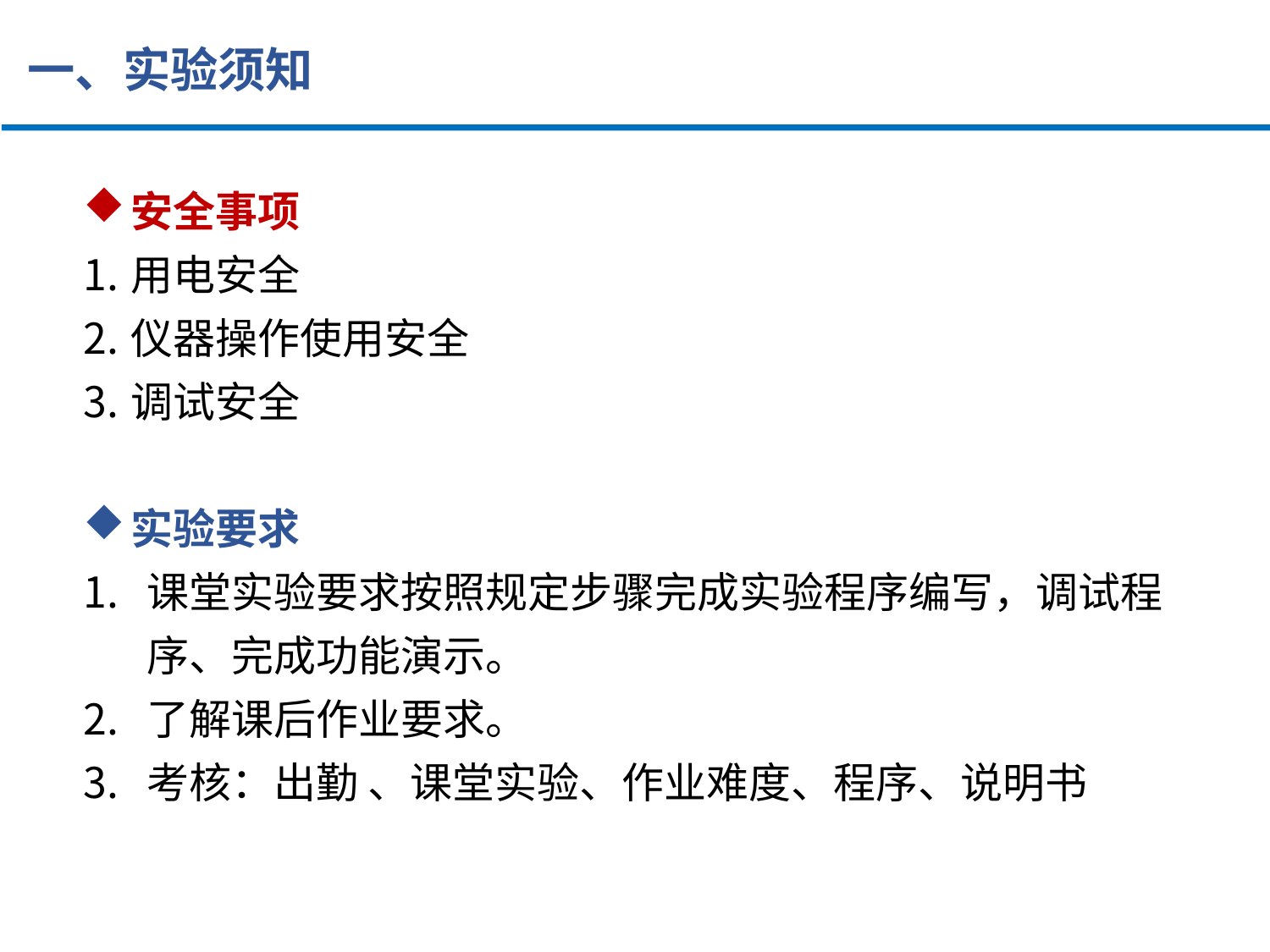

一、实验须知

安全事项
用电安全
仪器操作使用安全
调试安全

实验要求
课堂实验要求按照规定步骤完成实验程序编写，调试程序、完成功能演示。
了解课后作业要求。
考核：出勤 、课堂实验、作业难度、程序、说明书